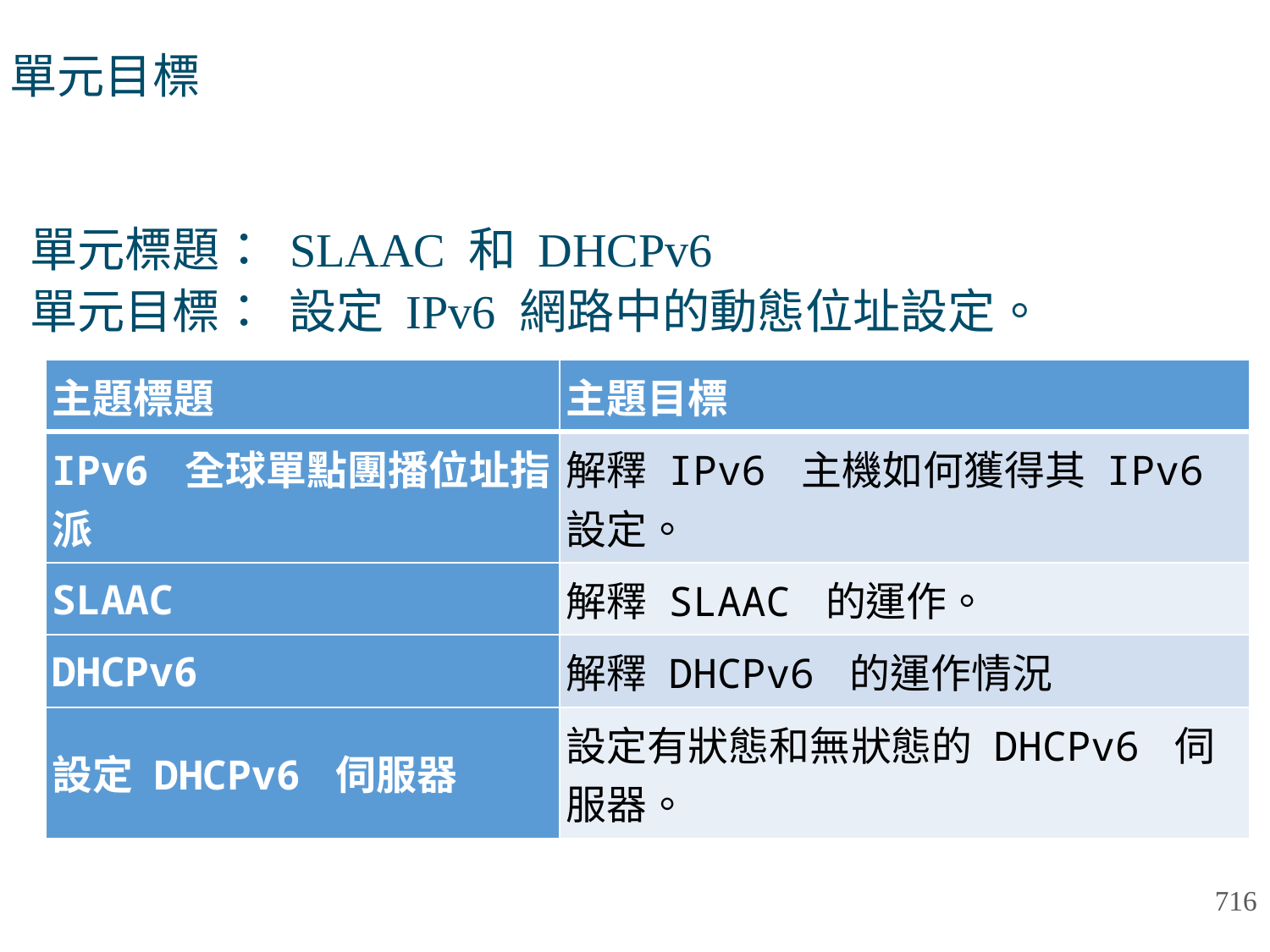

# 單元目標
單元標題： SLAAC 和 DHCPv6
單元目標：  設定 IPv6 網路中的動態位址設定。
| 主題標題 | 主題目標 |
| --- | --- |
| IPv6 全球單點團播位址指派 | 解釋 IPv6 主機如何獲得其 IPv6 設定。 |
| SLAAC | 解釋 SLAAC 的運作。 |
| DHCPv6 | 解釋 DHCPv6 的運作情況 |
| 設定 DHCPv6 伺服器 | 設定有狀態和無狀態的 DHCPv6 伺服器。 |
716